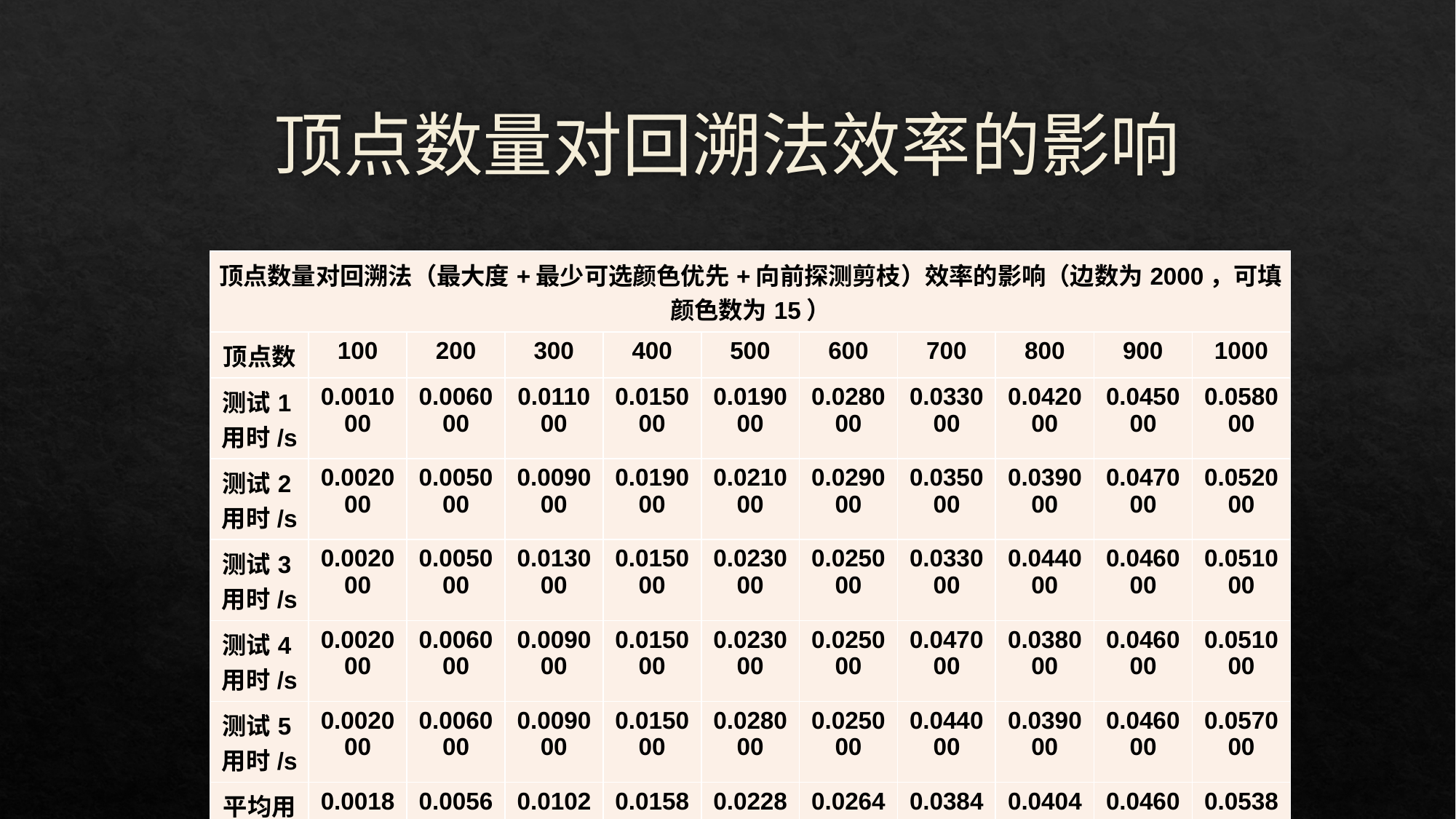

# 顶点数量对回溯法效率的影响
| 顶点数量对回溯法（最大度+最少可选颜色优先+向前探测剪枝）效率的影响（边数为2000，可填颜色数为15） |  |  |  |  |  |  |  |  |  |  |
| --- | --- | --- | --- | --- | --- | --- | --- | --- | --- | --- |
| 顶点数 | 100 | 200 | 300 | 400 | 500 | 600 | 700 | 800 | 900 | 1000 |
| 测试1用时/s | 0.001000 | 0.006000 | 0.011000 | 0.015000 | 0.019000 | 0.028000 | 0.033000 | 0.042000 | 0.045000 | 0.058000 |
| 测试2用时/s | 0.002000 | 0.005000 | 0.009000 | 0.019000 | 0.021000 | 0.029000 | 0.035000 | 0.039000 | 0.047000 | 0.052000 |
| 测试3用时/s | 0.002000 | 0.005000 | 0.013000 | 0.015000 | 0.023000 | 0.025000 | 0.033000 | 0.044000 | 0.046000 | 0.051000 |
| 测试4用时/s | 0.002000 | 0.006000 | 0.009000 | 0.015000 | 0.023000 | 0.025000 | 0.047000 | 0.038000 | 0.046000 | 0.051000 |
| 测试5用时/s | 0.002000 | 0.006000 | 0.009000 | 0.015000 | 0.028000 | 0.025000 | 0.044000 | 0.039000 | 0.046000 | 0.057000 |
| 平均用时/s | 0.001800 | 0.005600 | 0.010200 | 0.015800 | 0.022800 | 0.026400 | 0.038400 | 0.040400 | 0.046000 | 0.053800 |